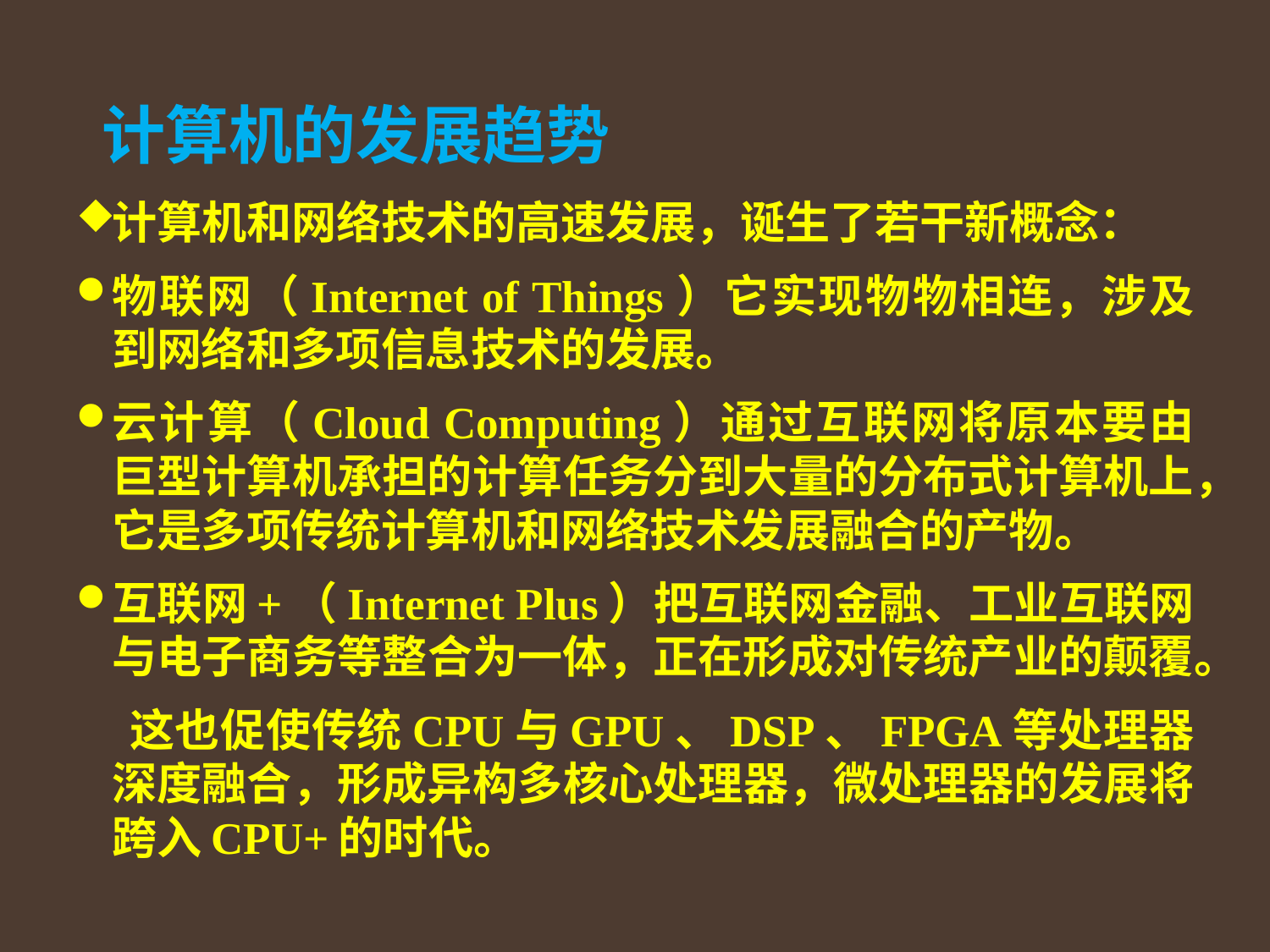

计算机的发展趋势
计算机和网络技术的高速发展，诞生了若干新概念：
物联网（Internet of Things）它实现物物相连，涉及到网络和多项信息技术的发展。
云计算（Cloud Computing）通过互联网将原本要由巨型计算机承担的计算任务分到大量的分布式计算机上，它是多项传统计算机和网络技术发展融合的产物。
互联网+（Internet Plus）把互联网金融、工业互联网与电子商务等整合为一体，正在形成对传统产业的颠覆。
    这也促使传统CPU与GPU、DSP、FPGA等处理器深度融合，形成异构多核心处理器，微处理器的发展将跨入CPU+的时代。